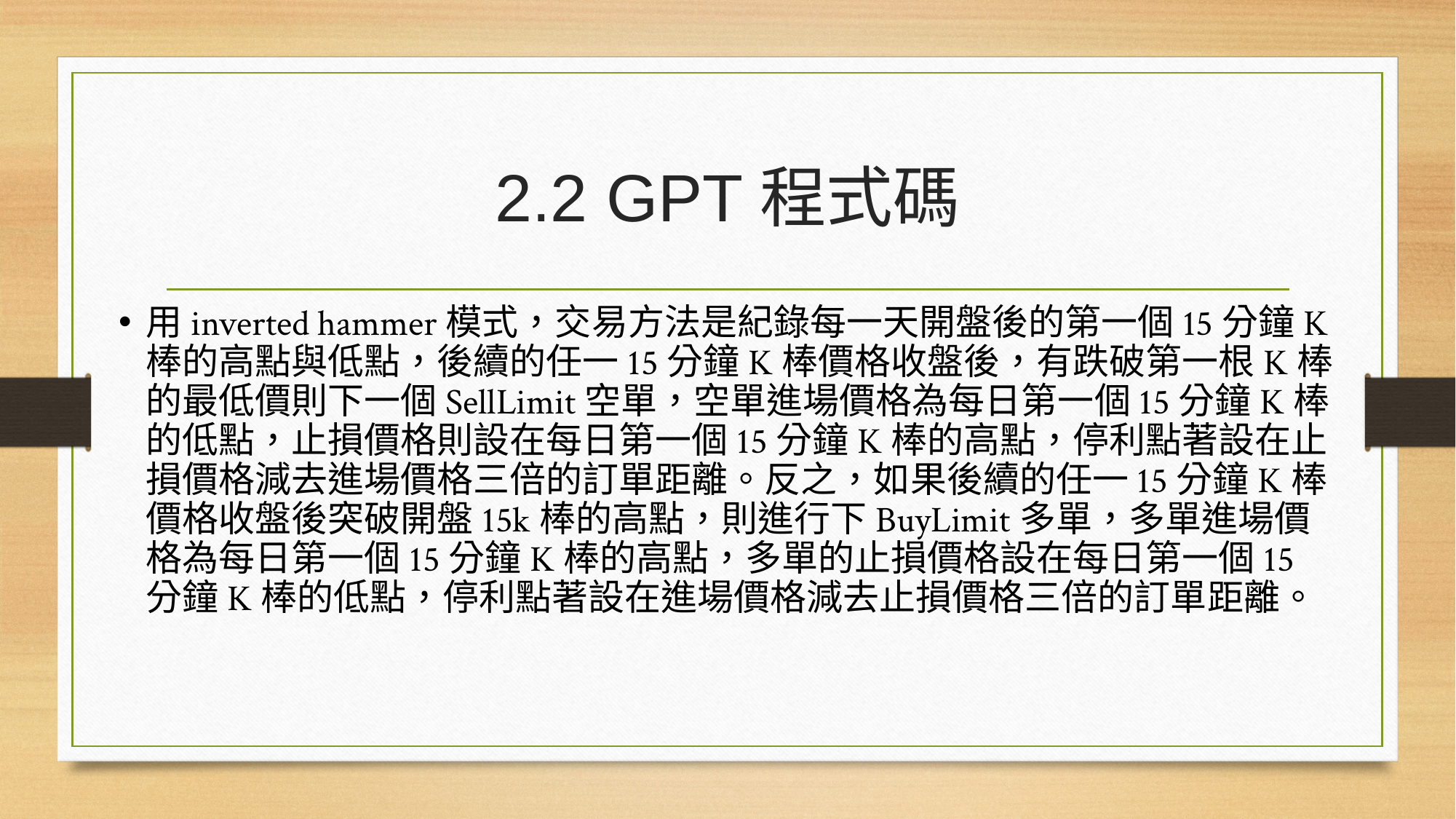

# 2.2 GPT程式碼
用inverted hammer模式，交易方法是紀錄每一天開盤後的第一個15分鐘K棒的高點與低點，後續的任一15分鐘K棒價格收盤後，有跌破第一根K棒的最低價則下一個SellLimit空單，空單進場價格為每日第一個15分鐘K棒的低點，止損價格則設在每日第一個15分鐘K棒的高點，停利點著設在止損價格減去進場價格三倍的訂單距離。反之，如果後續的任一15分鐘K棒價格收盤後突破開盤15k棒的高點，則進行下BuyLimit多單，多單進場價格為每日第一個15分鐘K棒的高點，多單的止損價格設在每日第一個15分鐘K棒的低點，停利點著設在進場價格減去止損價格三倍的訂單距離。